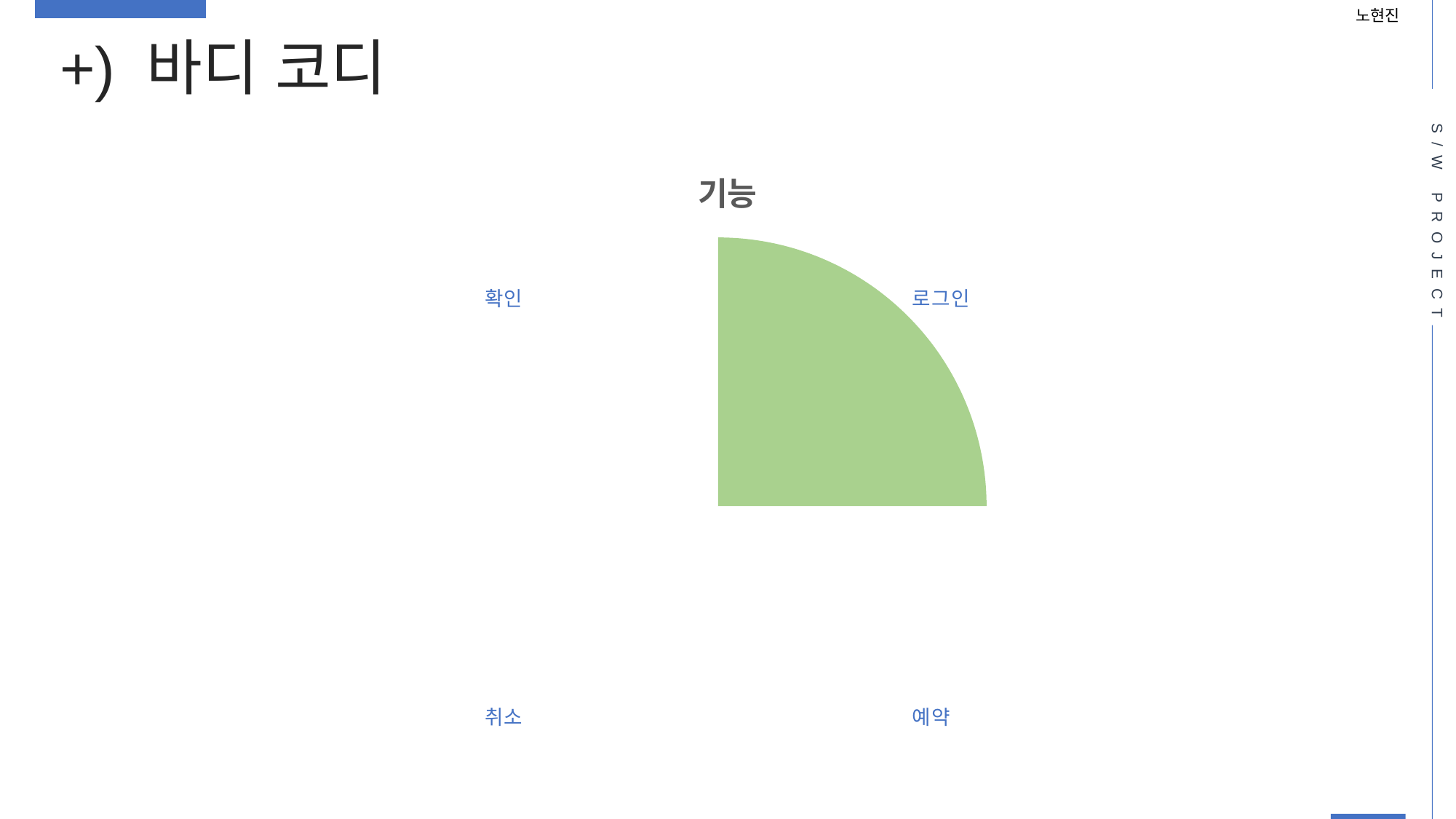

노현진
+) 바디 코디
S/W PROJECT

### Chart:

| Category | 기능 |
|---|---|
| 로그인기능 | 2.5 |
| 예약기능 | 2.5 |
| 취소기능 | 2.5 |
| 확인기능 | 2.5 |